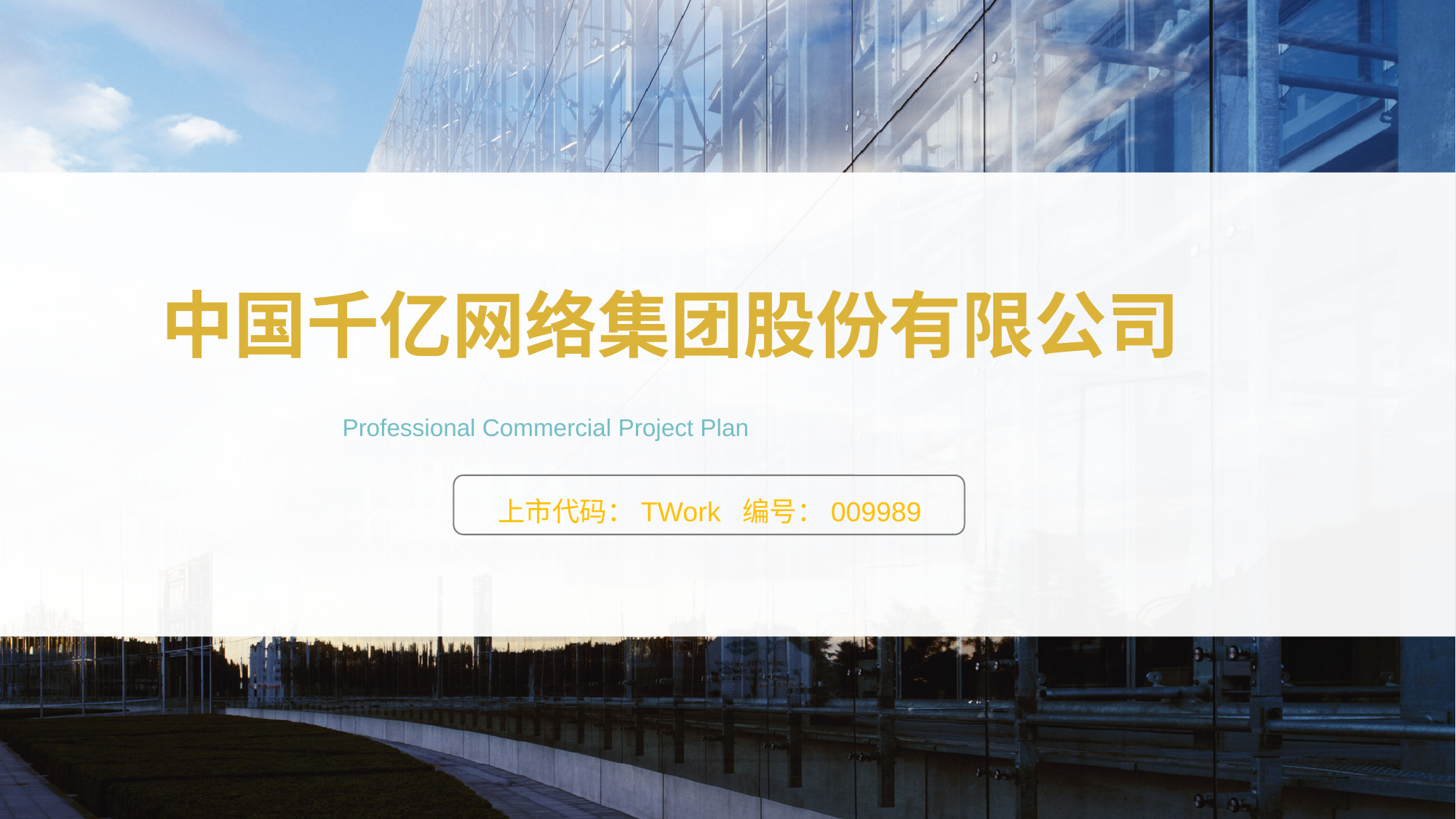

中国千亿网络集团股份有限公司
Professional Commercial Project Plan

上市代码：TWork  编号：009989